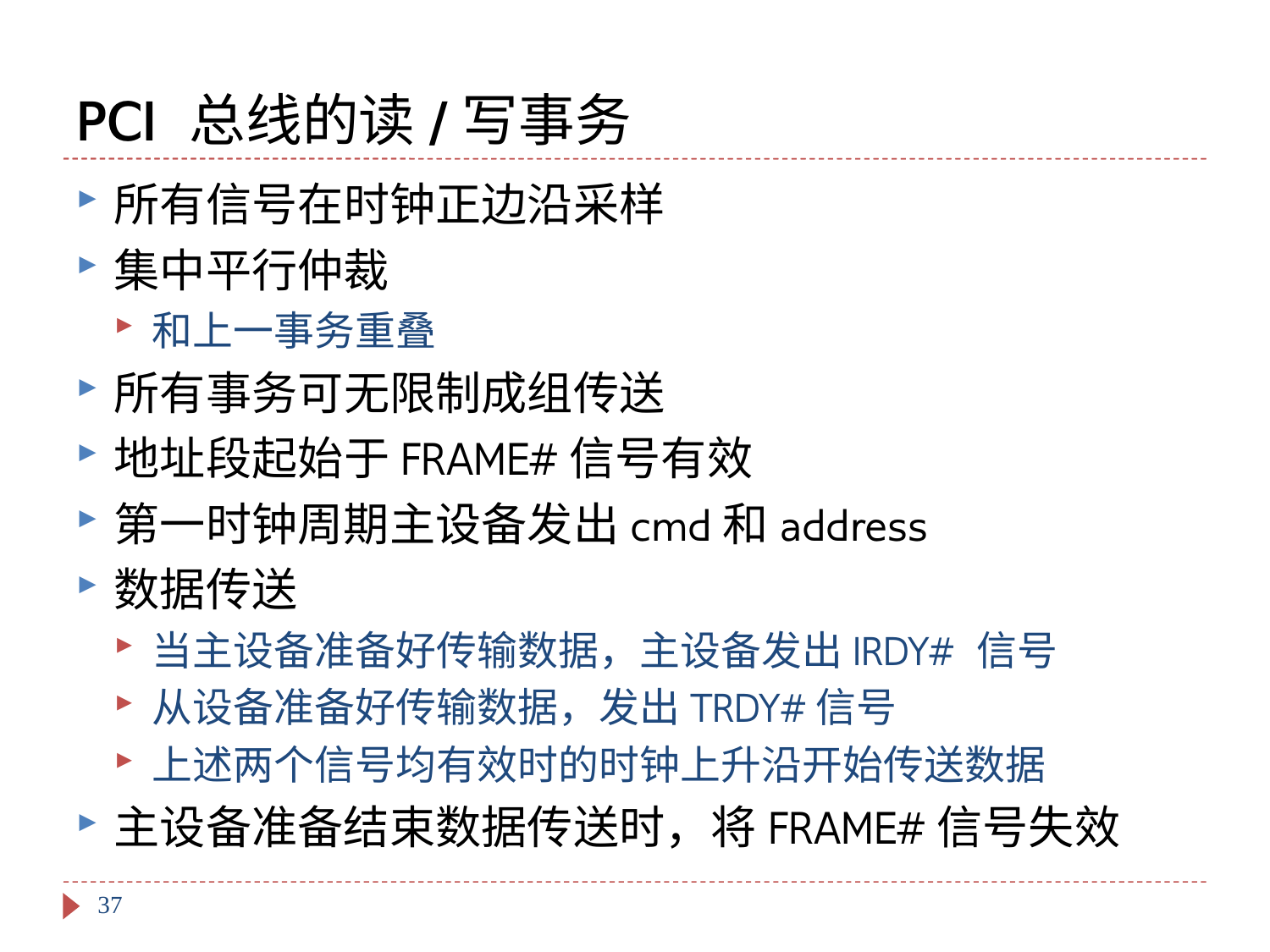

# PCI 总线的读/写事务
所有信号在时钟正边沿采样
集中平行仲裁
和上一事务重叠
所有事务可无限制成组传送
地址段起始于FRAME#信号有效
第一时钟周期主设备发出cmd和address
数据传送
当主设备准备好传输数据，主设备发出IRDY# 信号
从设备准备好传输数据，发出TRDY#信号
上述两个信号均有效时的时钟上升沿开始传送数据
主设备准备结束数据传送时，将FRAME#信号失效

37